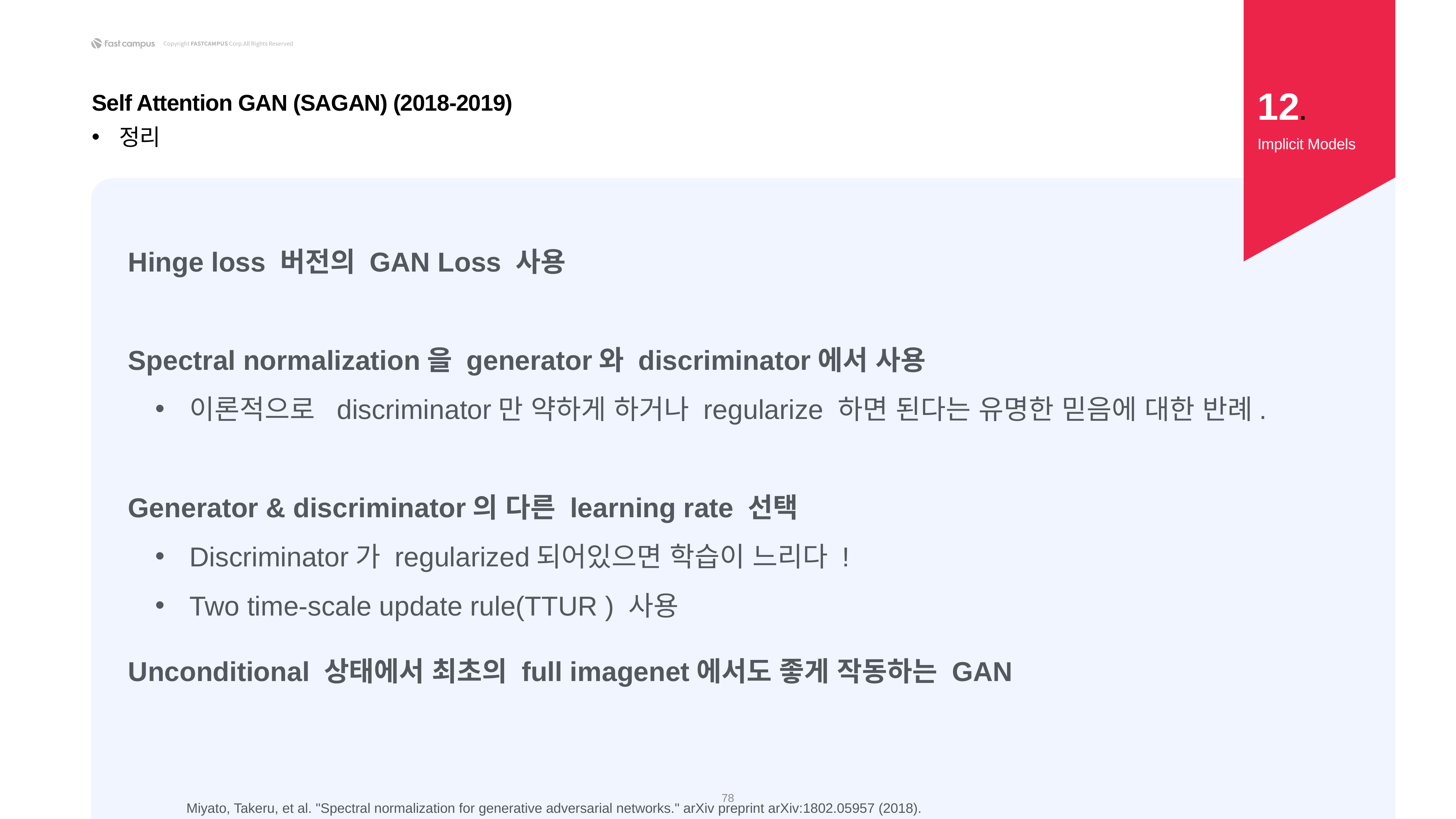

12.
Self Attention GAN (SAGAN) (2018-2019)
정리
Implicit Models

Hinge loss 버전의 GAN Loss 사용

Spectral normalization을 generator와 discriminator에서 사용
이론적으로  discriminator만 약하게 하거나 regularize 하면 된다는 유명한 믿음에 대한 반례.

Generator & discriminator의 다른 learning rate 선택
Discriminator가 regularized되어있으면 학습이 느리다 !
Two time-scale update rule(TTUR ) 사용

Unconditional 상태에서 최초의 full imagenet에서도 좋게 작동하는 GAN
78
Miyato, Takeru, et al. "Spectral normalization for generative adversarial networks." arXiv preprint arXiv:1802.05957 (2018).